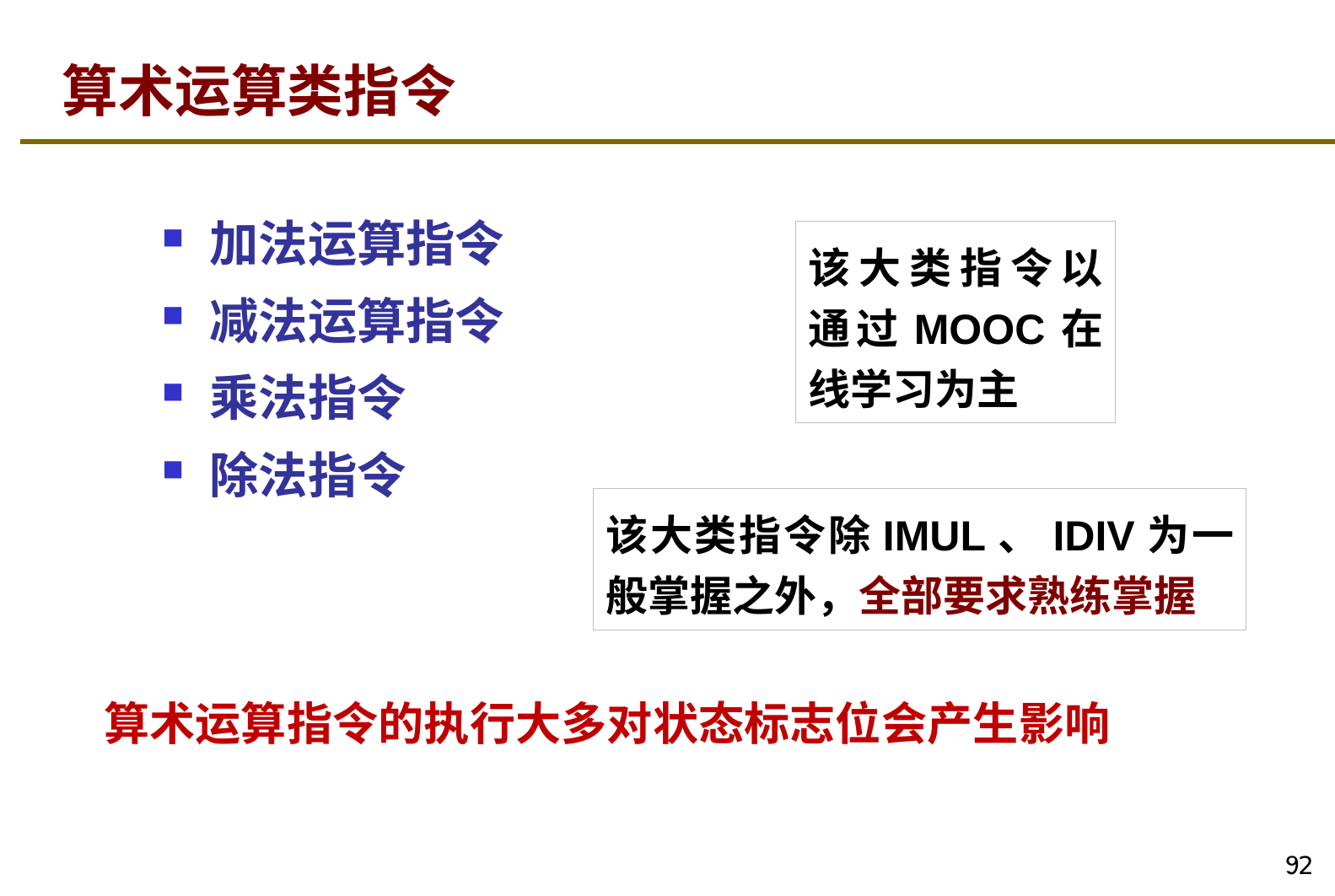

# 算术运算类指令
加法运算指令
减法运算指令
乘法指令
除法指令
该大类指令以通过MOOC在线学习为主
该大类指令除IMUL、IDIV为一般掌握之外，全部要求熟练掌握
算术运算指令的执行大多对状态标志位会产生影响
92